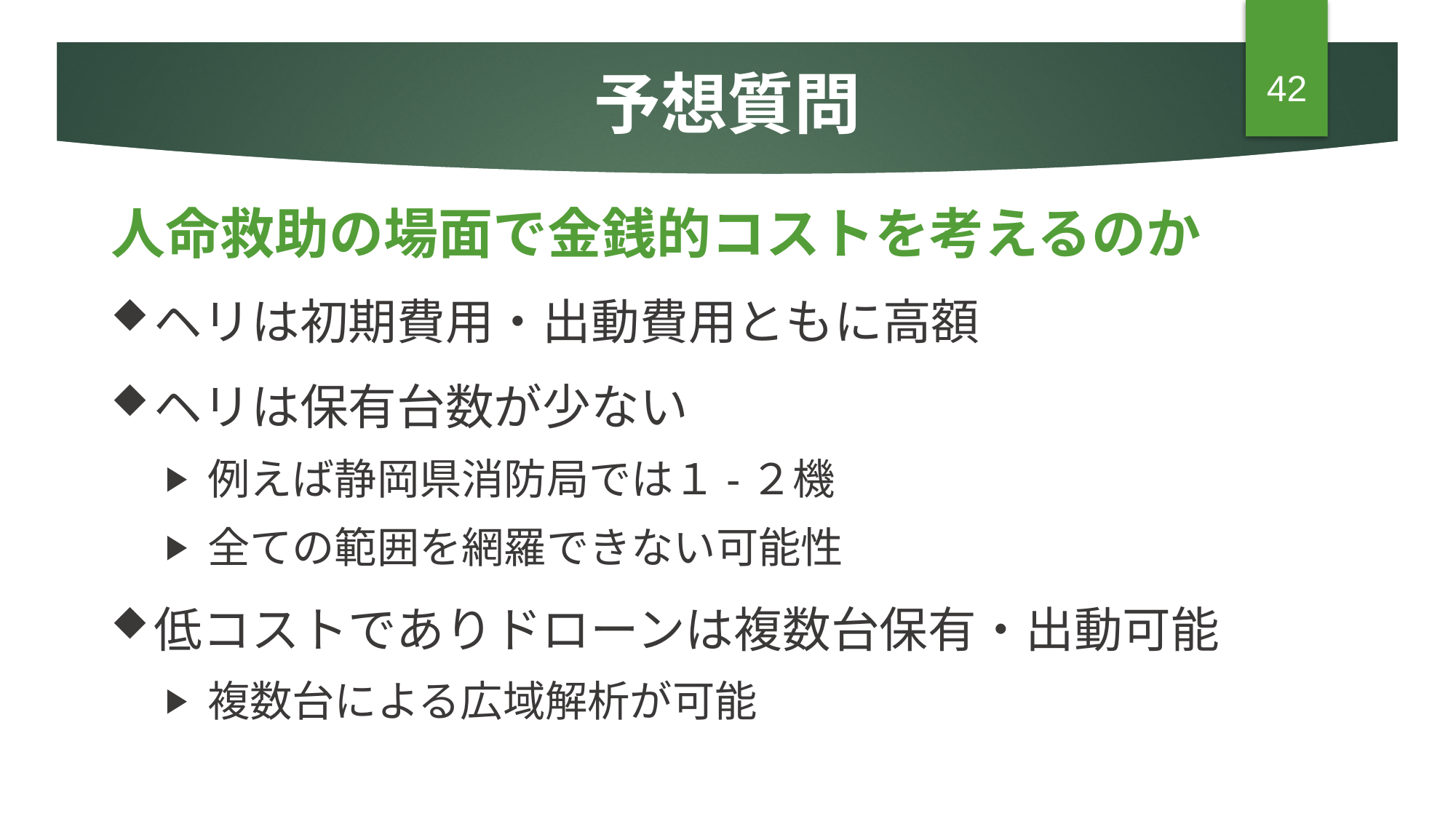

# 予想質問
42
人命救助の場面で金銭的コストを考えるのか
ヘリは初期費用・出動費用ともに高額
ヘリは保有台数が少ない
例えば静岡県消防局では１-２機
全ての範囲を網羅できない可能性
低コストでありドローンは複数台保有・出動可能
複数台による広域解析が可能